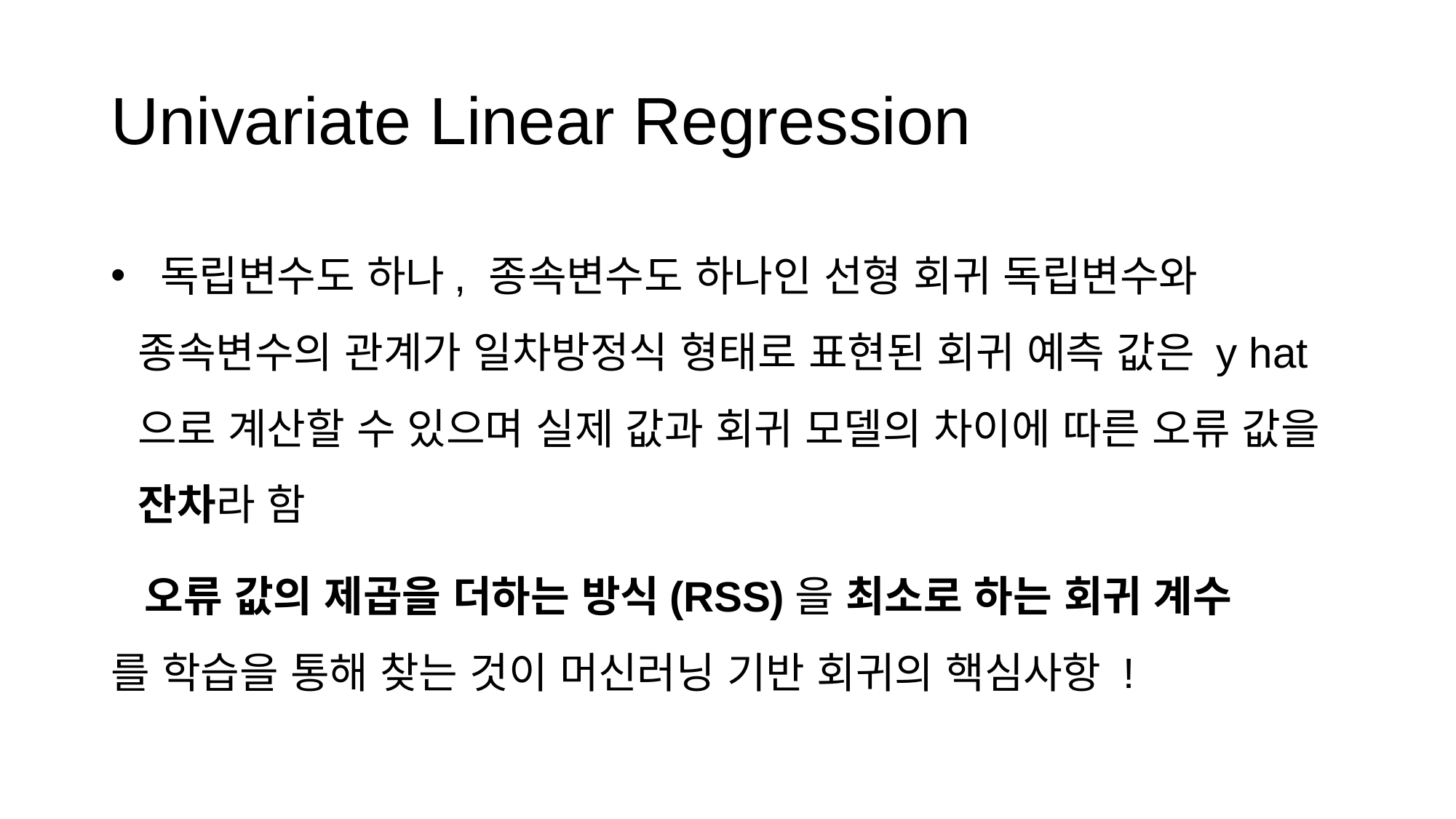

# Univariate Linear Regression
 독립변수도 하나, 종속변수도 하나인 선형 회귀 독립변수와 종속변수의 관계가 일차방정식 형태로 표현된 회귀 예측 값은 y hat으로 계산할 수 있으며 실제 값과 회귀 모델의 차이에 따른 오류 값을 잔차라 함
  오류 값의 제곱을 더하는 방식(RSS)을 최소로 하는 회귀 계수         를 학습을 통해 찾는 것이 머신러닝 기반 회귀의 핵심사항 !